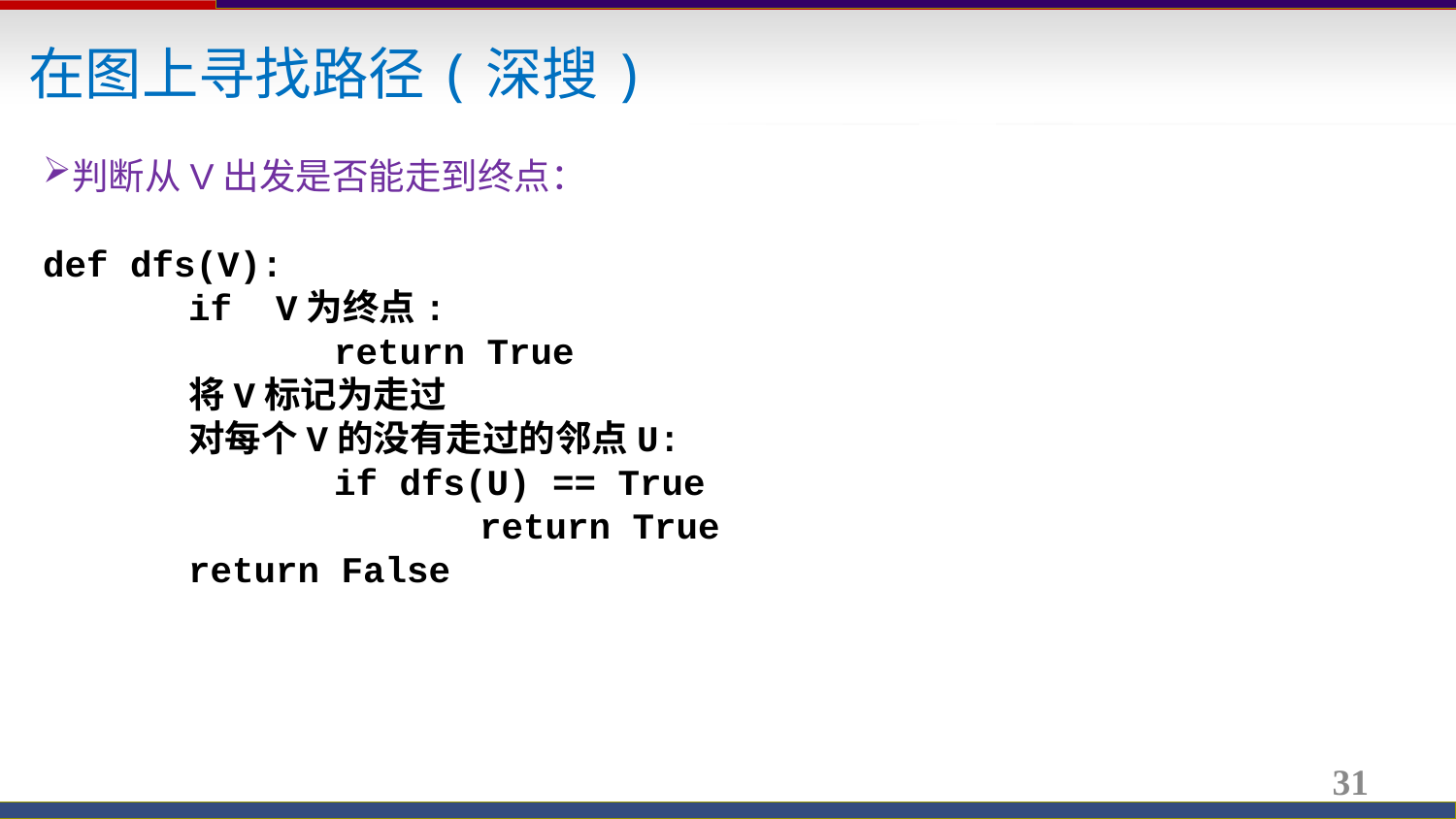

在图上寻找路径(深搜)
判断从V出发是否能走到终点：

def dfs(V):
	if  V为终点:
		return True
	将V标记为走过
	对每个V的没有走过的邻点U:
		if dfs(U) == True
			return True
	return False